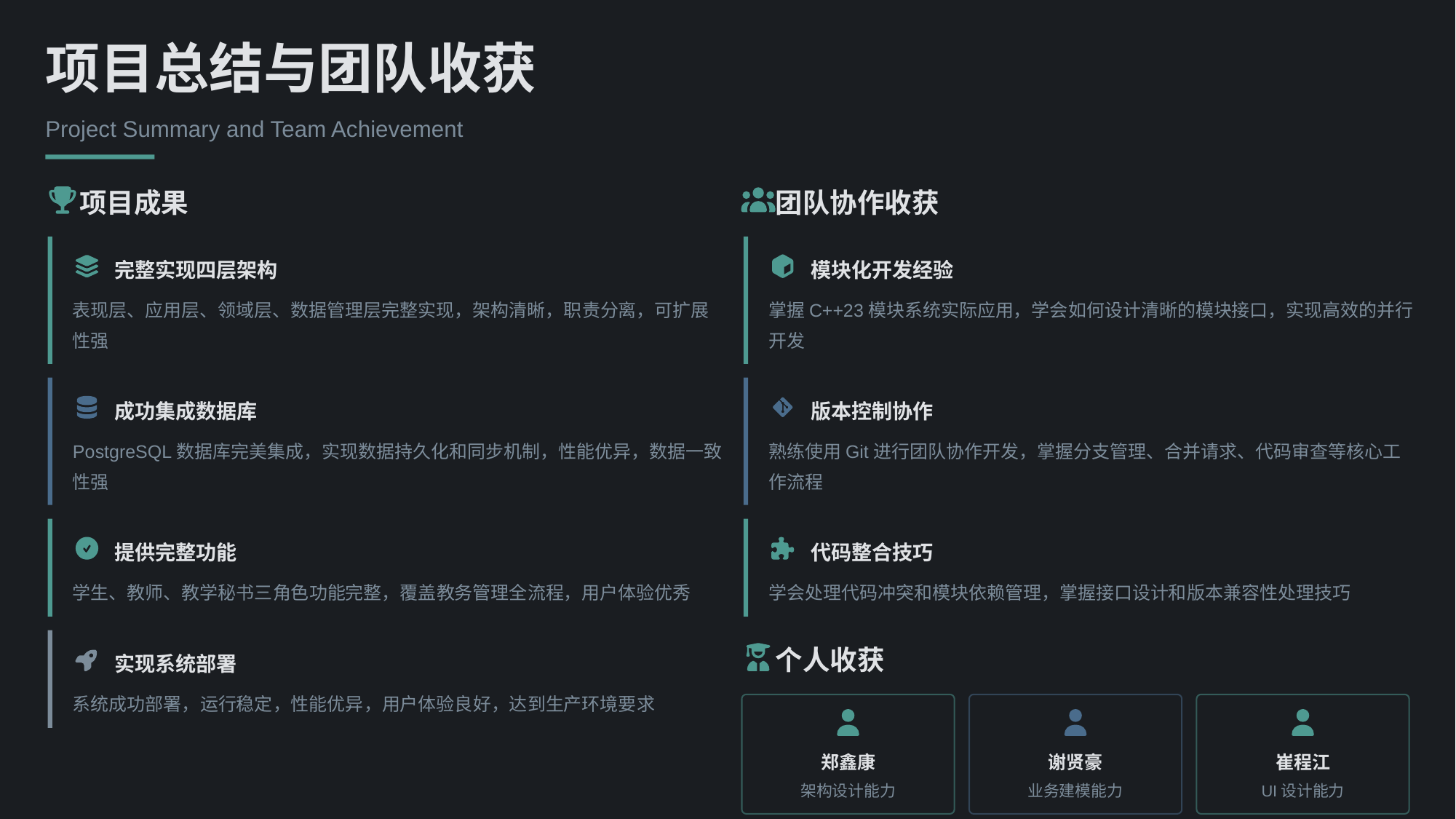

项目总结与团队收获
Project Summary and Team Achievement

项目成果
团队协作收获

完整实现四层架构
模块化开发经验

表现层、应用层、领域层、数据管理层完整实现，架构清晰，职责分离，可扩展性强
掌握C++23模块系统实际应用，学会如何设计清晰的模块接口，实现高效的并行开发

成功集成数据库
版本控制协作

PostgreSQL数据库完美集成，实现数据持久化和同步机制，性能优异，数据一致性强
熟练使用Git进行团队协作开发，掌握分支管理、合并请求、代码审查等核心工作流程

提供完整功能
代码整合技巧

学生、教师、教学秘书三角色功能完整，覆盖教务管理全流程，用户体验优秀
学会处理代码冲突和模块依赖管理，掌握接口设计和版本兼容性处理技巧

个人收获
实现系统部署

系统成功部署，运行稳定，性能优异，用户体验良好，达到生产环境要求

郑鑫康
谢贤豪
崔程江
架构设计能力
业务建模能力
UI设计能力